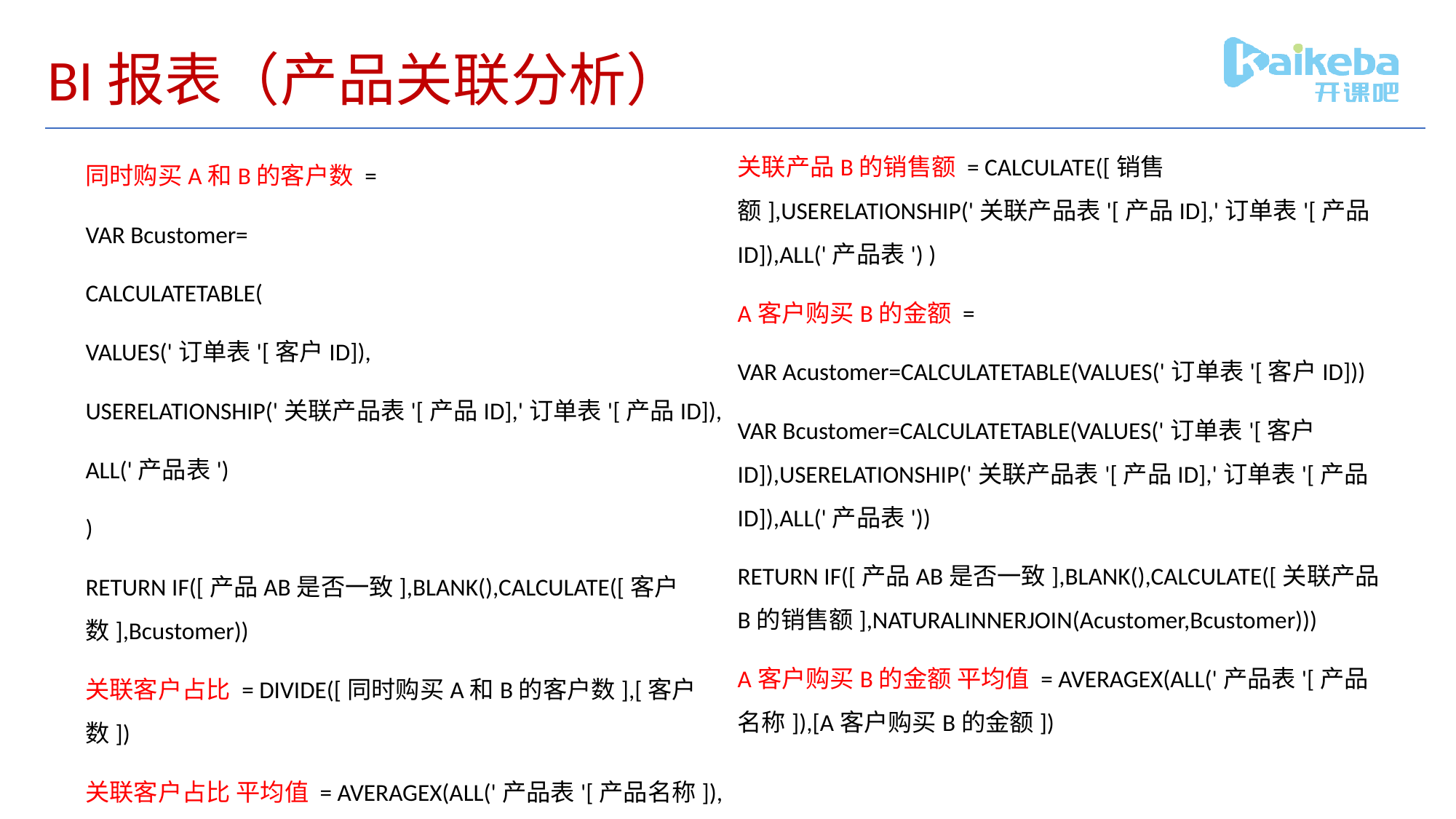

# BI报表（产品关联分析）
关联产品B的销售额 = CALCULATE([销售额],USERELATIONSHIP('关联产品表'[产品ID],'订单表'[产品ID]),ALL('产品表') )
A客户购买B的金额 =
VAR Acustomer=CALCULATETABLE(VALUES('订单表'[客户ID]))
VAR Bcustomer=CALCULATETABLE(VALUES('订单表'[客户ID]),USERELATIONSHIP('关联产品表'[产品ID],'订单表'[产品ID]),ALL('产品表'))
RETURN IF([产品AB是否一致],BLANK(),CALCULATE([关联产品B的销售额],NATURALINNERJOIN(Acustomer,Bcustomer)))
A客户购买B的金额 平均值 = AVERAGEX(ALL('产品表'[产品名称]),[A客户购买B的金额])
同时购买A和B的客户数 =
VAR Bcustomer=
CALCULATETABLE(
VALUES('订单表'[客户ID]),
USERELATIONSHIP('关联产品表'[产品ID],'订单表'[产品ID]),
ALL('产品表')
)
RETURN IF([产品AB是否一致],BLANK(),CALCULATE([客户数],Bcustomer))
关联客户占比 = DIVIDE([同时购买A和B的客户数],[客户数])
关联客户占比 平均值 = AVERAGEX(ALL('产品表'[产品名称]),[关联客户占比])